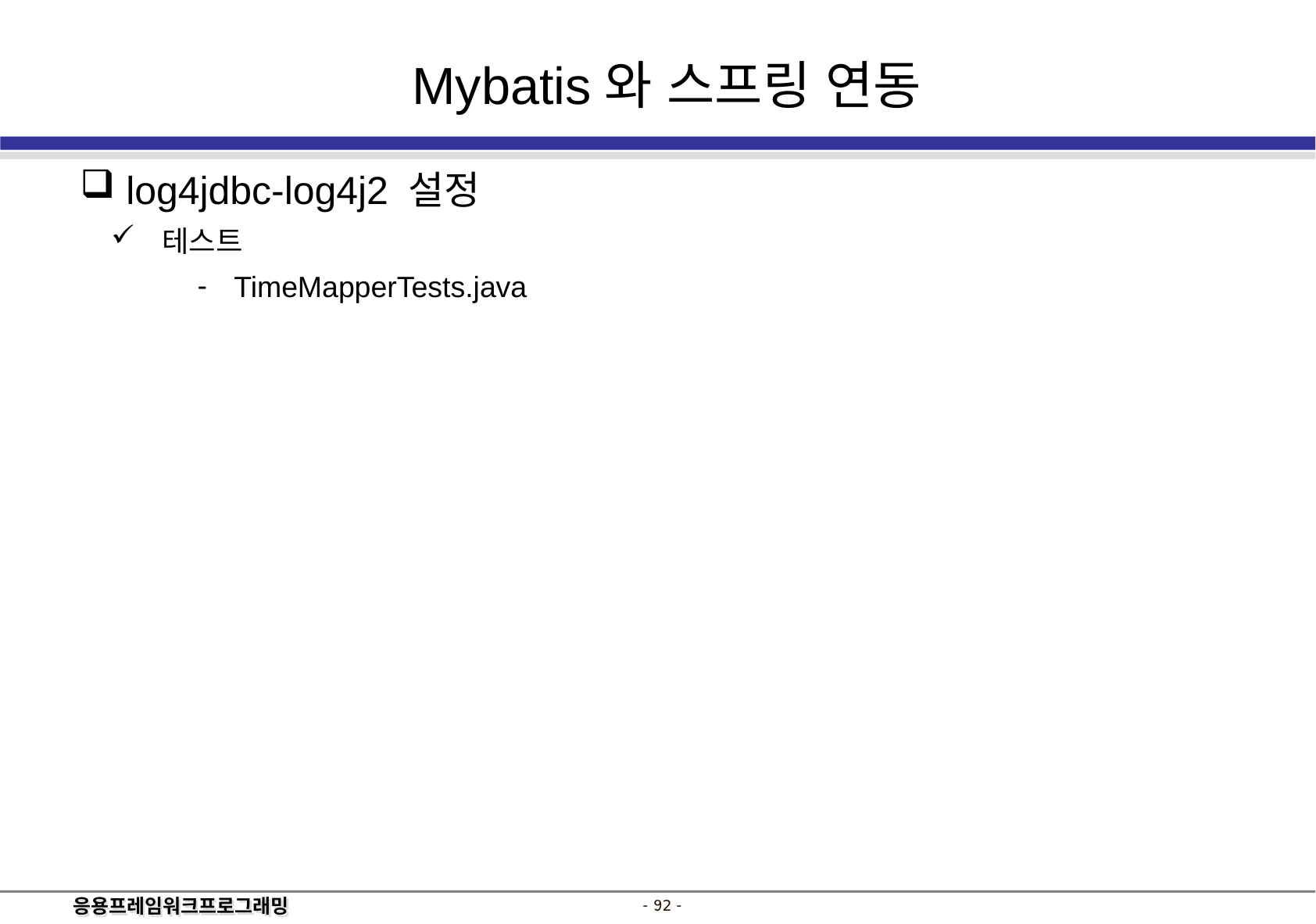

Mybatis와 스프링 연동
 log4jdbc-log4j2 설정
  테스트
TimeMapperTests.java

- 92 -